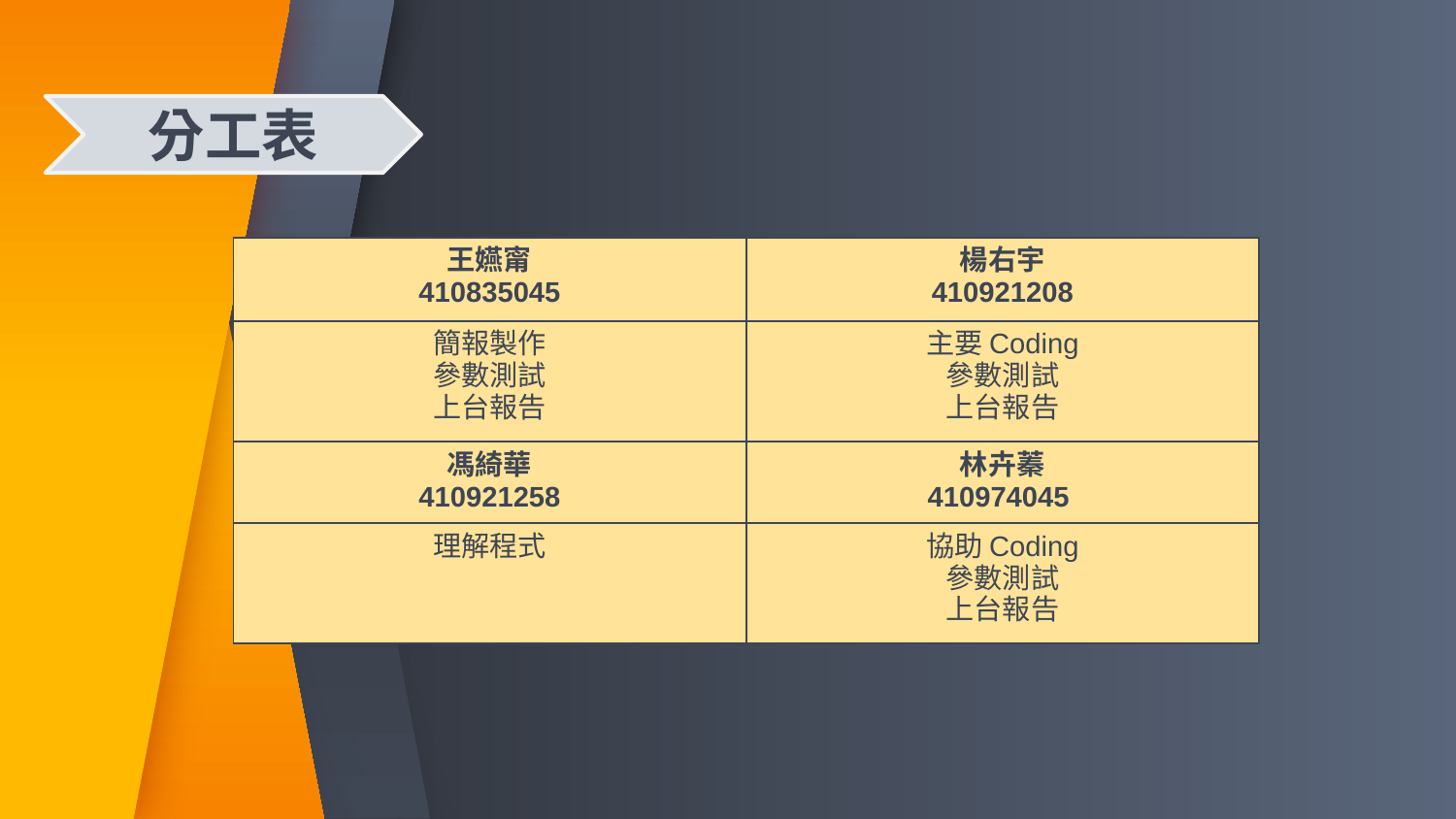

分工表
| 王嬿甯 410835045 | 楊右宇 410921208 |
| --- | --- |
| 簡報製作 參數測試 上台報告 | 主要Coding 參數測試 上台報告 |
| 馮綺華 410921258 | 林卉蓁 410974045 |
| 理解程式 | 協助Coding 參數測試 上台報告 |